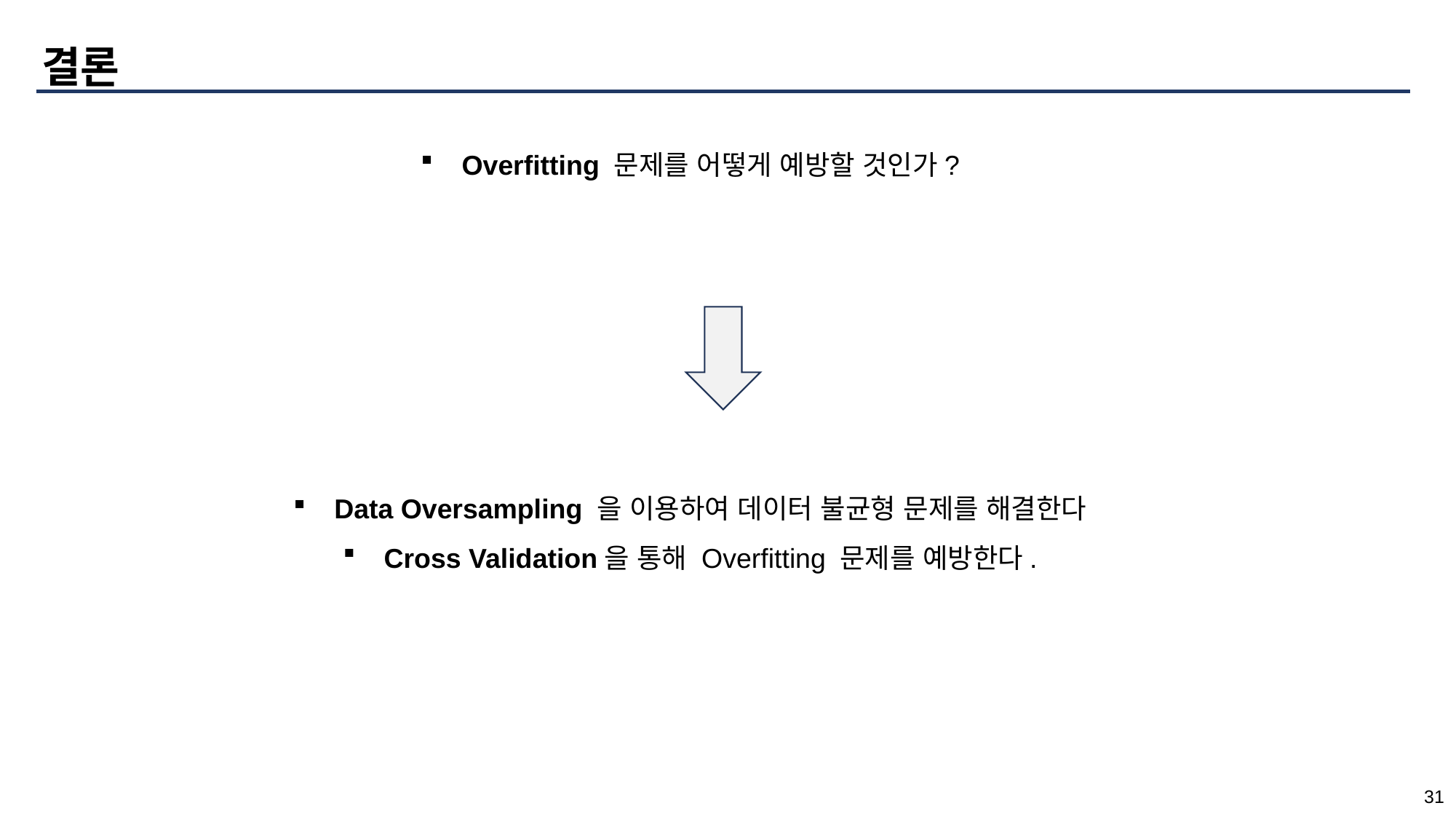

결론
Overfitting 문제를 어떻게 예방할 것인가?

Data Oversampling 을 이용하여 데이터 불균형 문제를 해결한다
Cross Validation을 통해 Overfitting 문제를 예방한다.

31